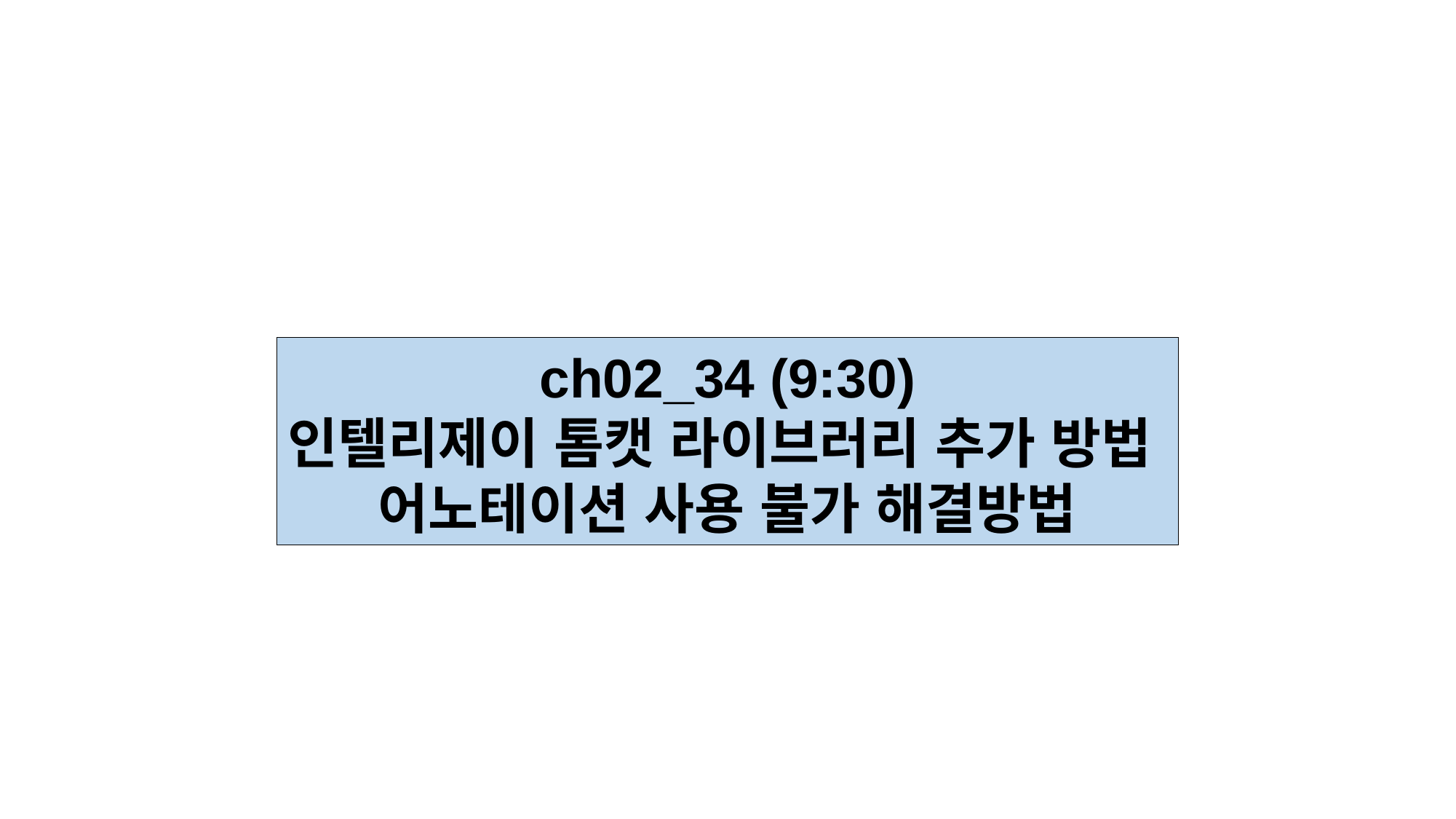

ch02_34 (9:30)
인텔리제이 톰캣 라이브러리 추가 방법
어노테이션 사용 불가 해결방법